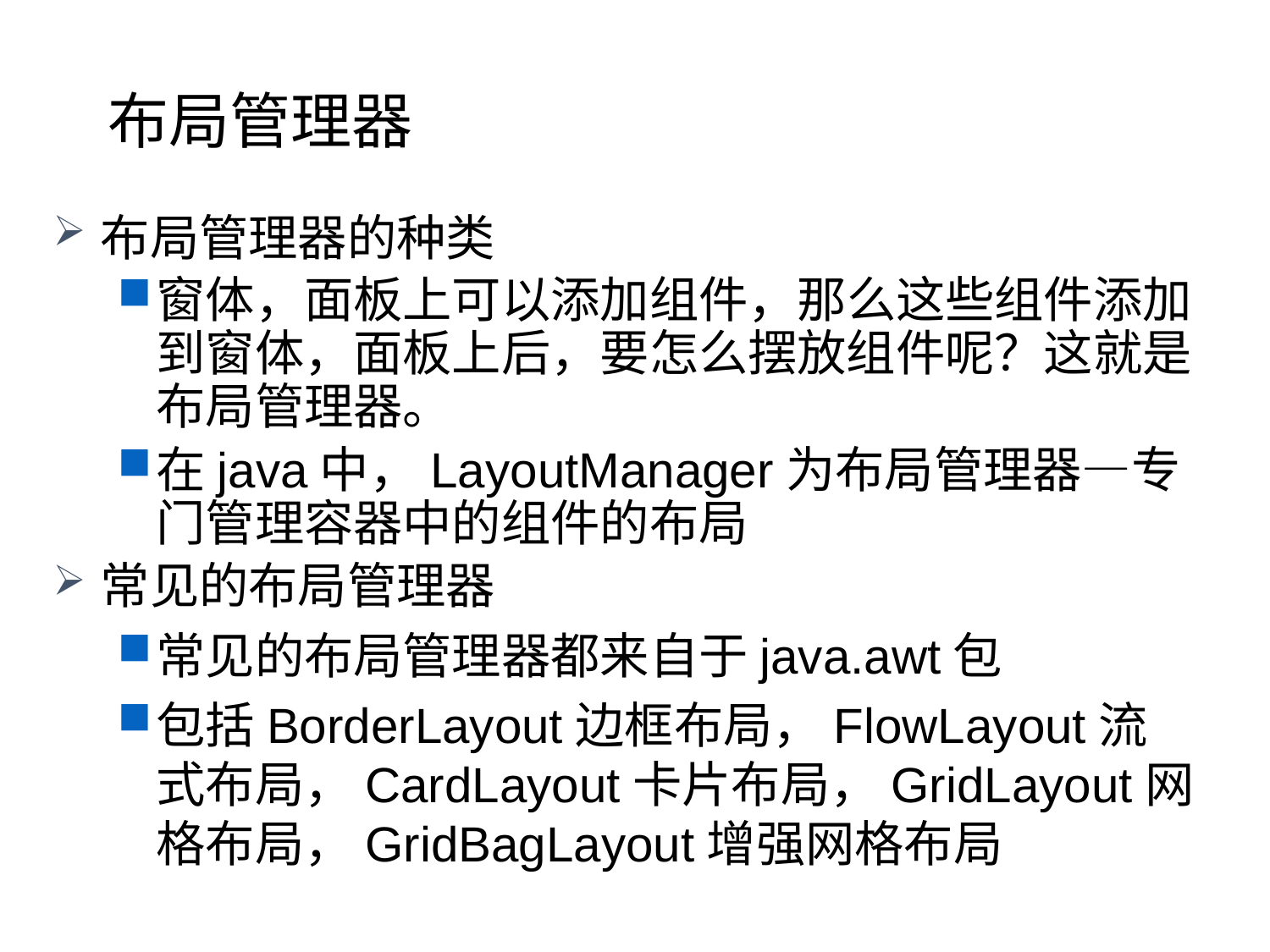

# 布局管理器
布局管理器的种类
窗体，面板上可以添加组件，那么这些组件添加到窗体，面板上后，要怎么摆放组件呢？这就是布局管理器。
在java中，LayoutManager为布局管理器—专门管理容器中的组件的布局
常见的布局管理器
常见的布局管理器都来自于java.awt包
包括BorderLayout边框布局，FlowLayout流式布局，CardLayout卡片布局，GridLayout网格布局，GridBagLayout增强网格布局